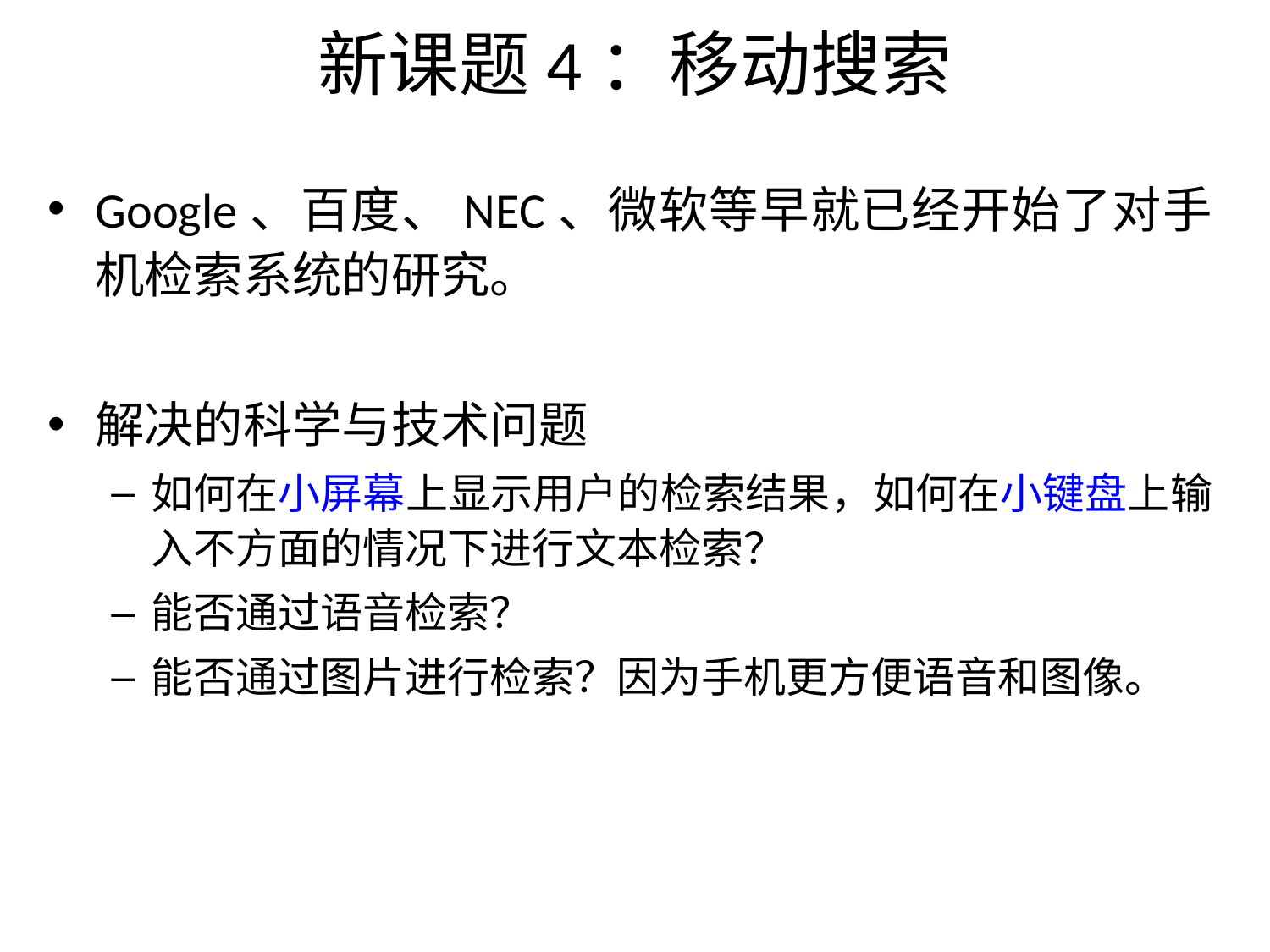

# 新课题4：移动搜索
Google、百度、NEC、微软等早就已经开始了对手机检索系统的研究。

解决的科学与技术问题
如何在小屏幕上显示用户的检索结果，如何在小键盘上输入不方面的情况下进行文本检索？
能否通过语音检索？
能否通过图片进行检索？因为手机更方便语音和图像。